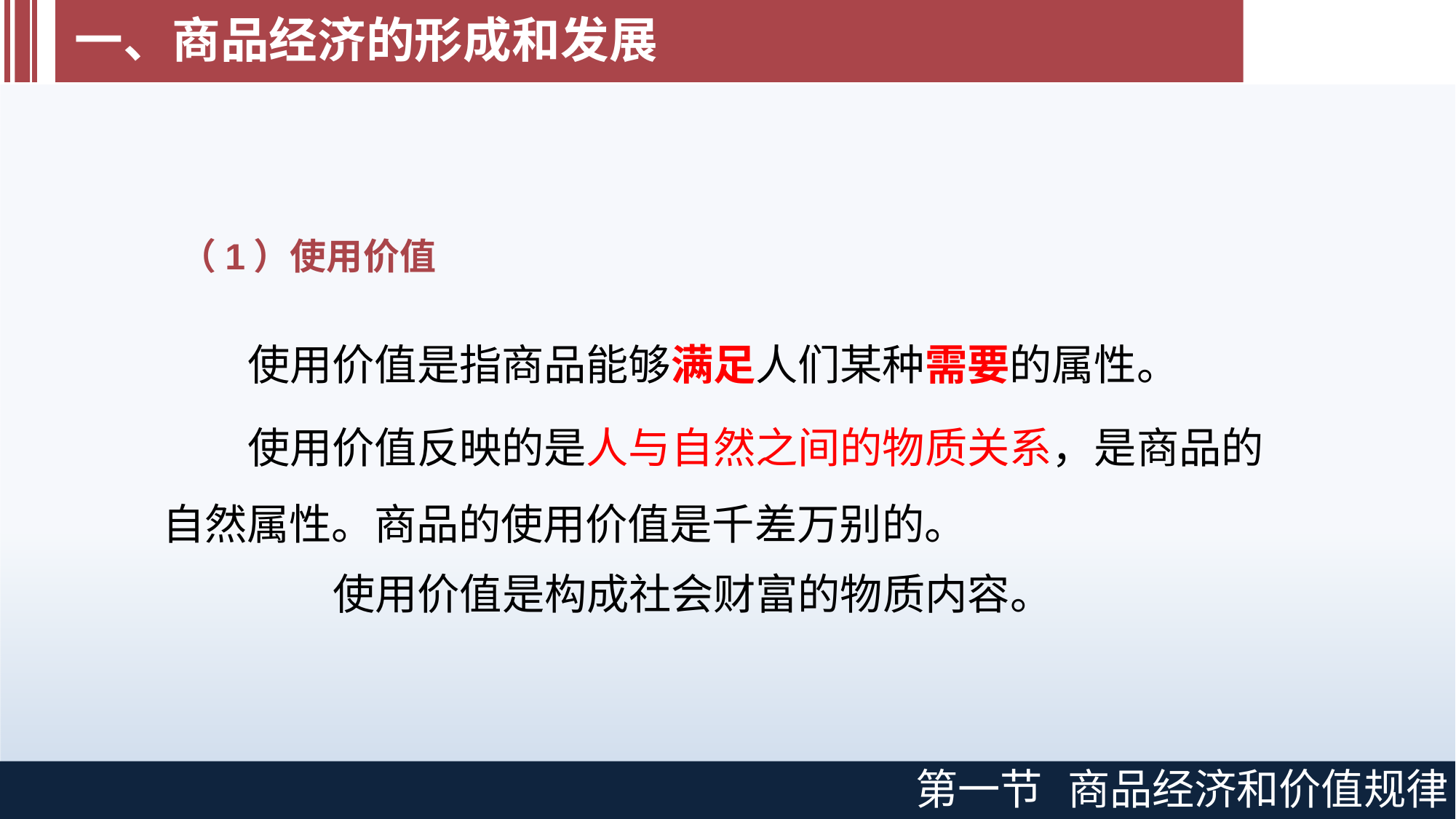

# 一、商品经济的形成和发展

（1）使用价值

使用价值是指商品能够满足人们某种需要的属性。
使用价值反映的是人与自然之间的物质关系，是商品的 自然属性。商品的使用价值是千差万别的。
使用价值是构成社会财富的物质内容。
第一节
商品经济和价值规律